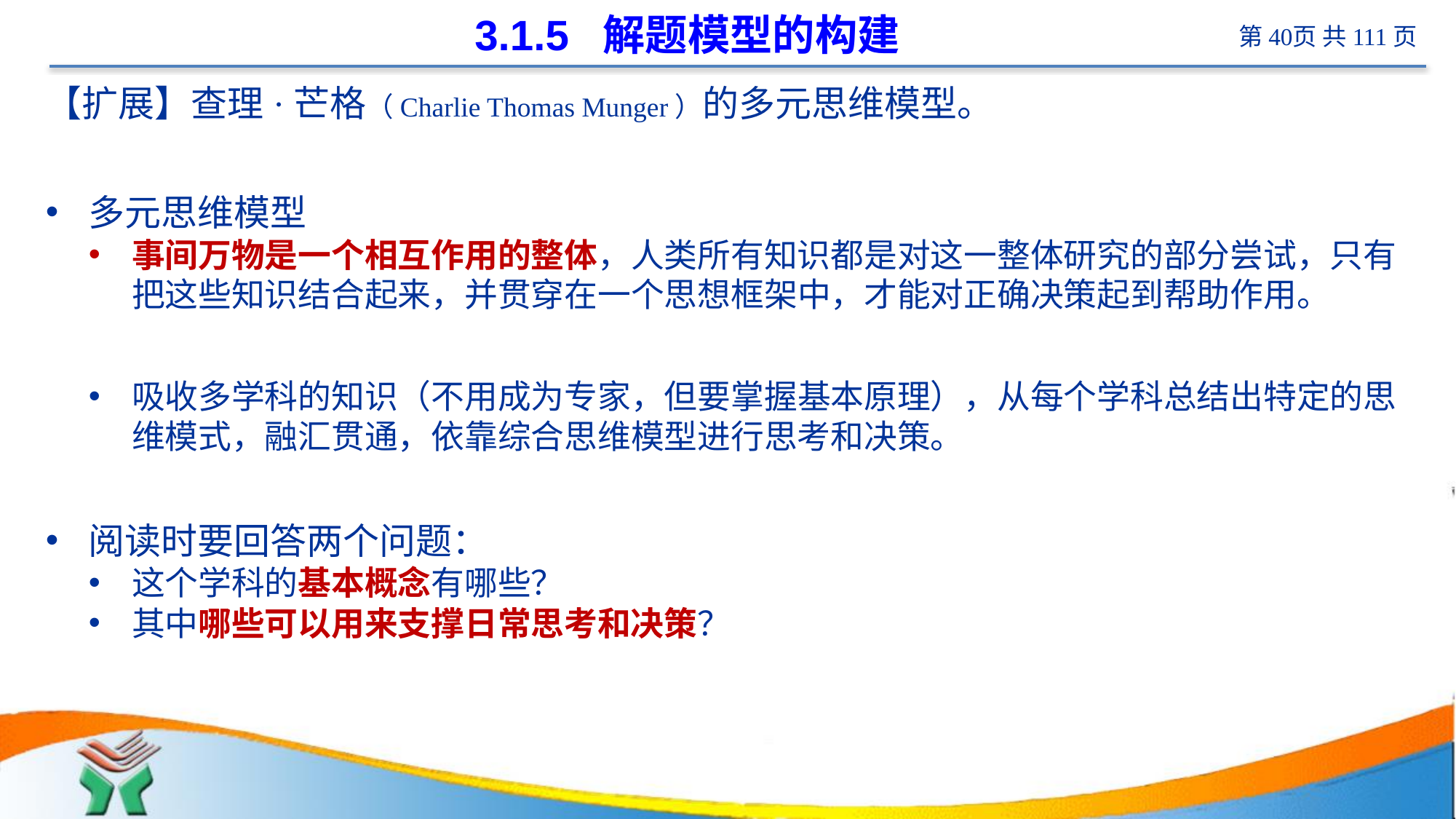

# 3.1.5  解题模型的构建
【扩展】查理·芒格（Charlie Thomas Munger）的多元思维模型。

多元思维模型
事间万物是一个相互作用的整体，人类所有知识都是对这一整体研究的部分尝试，只有把这些知识结合起来，并贯穿在一个思想框架中，才能对正确决策起到帮助作用。

吸收多学科的知识（不用成为专家，但要掌握基本原理），从每个学科总结出特定的思维模式，融汇贯通，依靠综合思维模型进行思考和决策。

阅读时要回答两个问题：
这个学科的基本概念有哪些？
其中哪些可以用来支撑日常思考和决策？